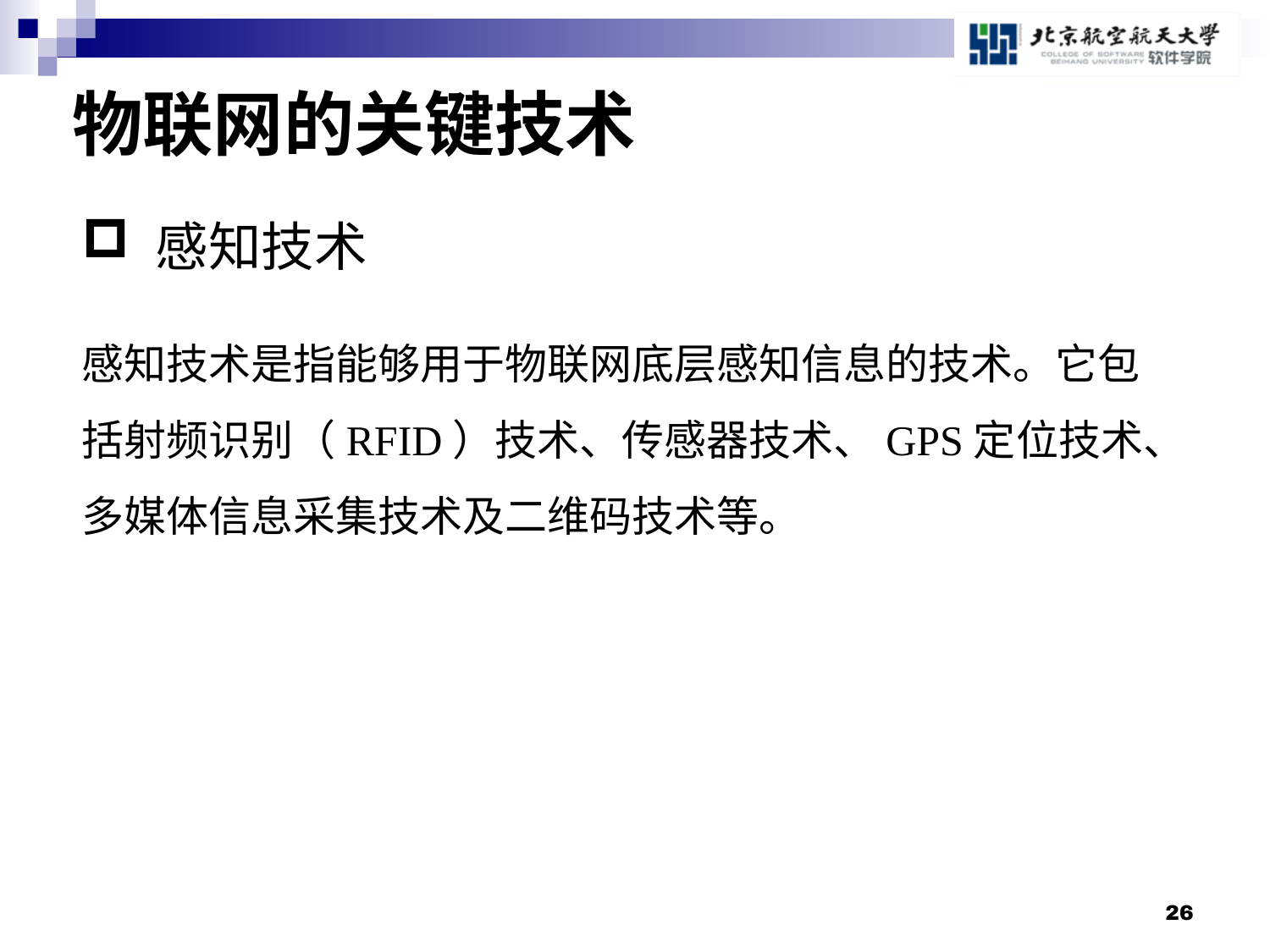

# 物联网的关键技术
 感知技术
感知技术是指能够用于物联网底层感知信息的技术。它包括射频识别（RFID）技术、传感器技术、GPS定位技术、多媒体信息采集技术及二维码技术等。
26